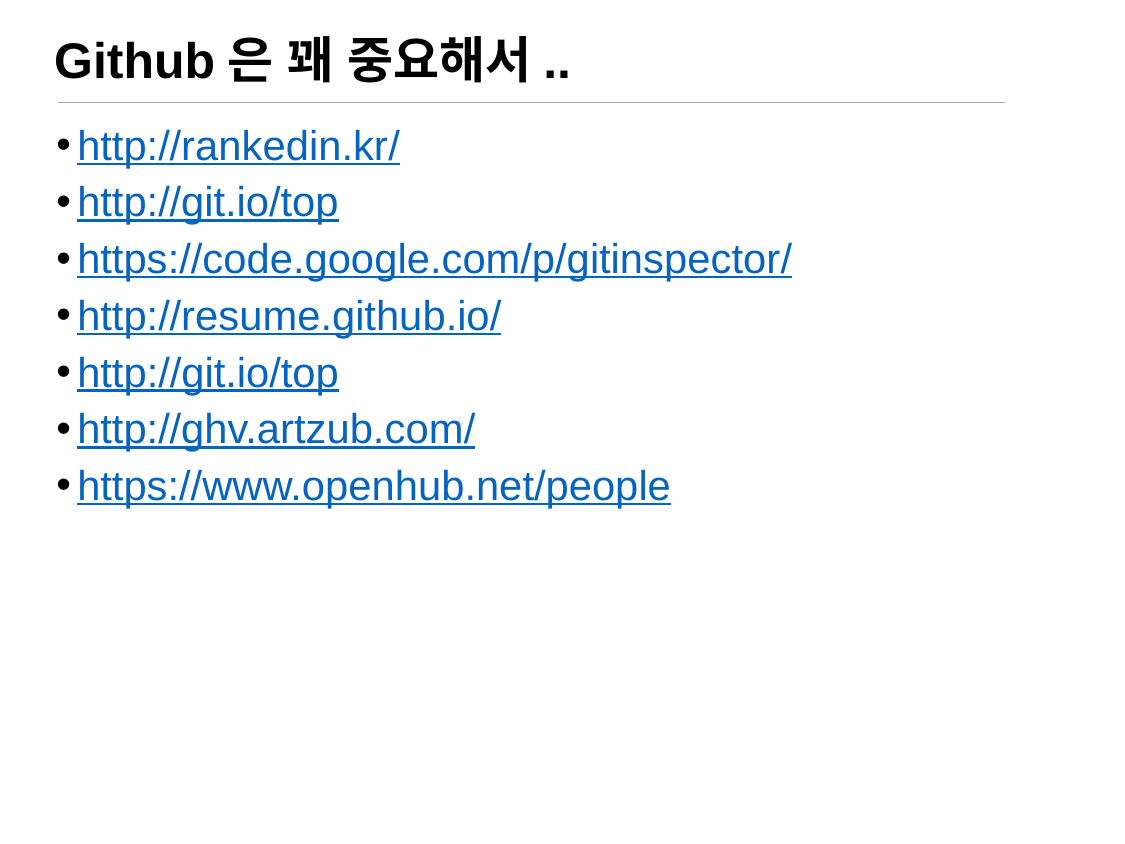

# Github은 꽤 중요해서..
http://rankedin.kr/
http://git.io/top
https://code.google.com/p/gitinspector/
http://resume.github.io/
http://git.io/top
http://ghv.artzub.com/
https://www.openhub.net/people